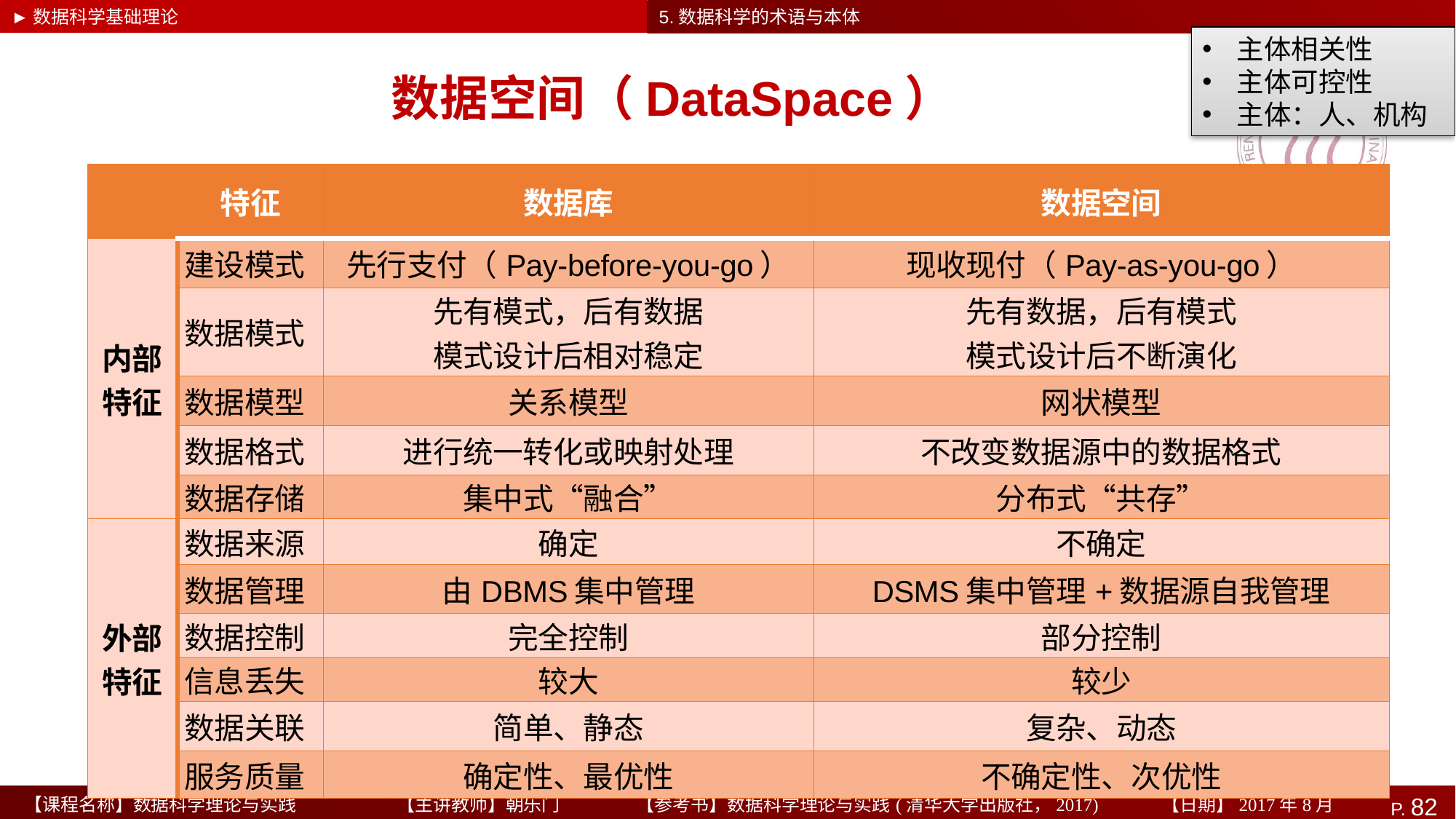

►数据科学基础理论
的重要术语

5.数据科学的术语与本体
主体相关性
主体可控性
主体：人、机构
# 数据空间（DataSpace）
|  | 特征 | 数据库 | 数据空间 |
| --- | --- | --- | --- |
| 内部 特征 | 建设模式 | 先行支付（Pay-before-you-go） | 现收现付（Pay-as-you-go） |
|  | 数据模式 | 先有模式，后有数据 模式设计后相对稳定 | 先有数据，后有模式 模式设计后不断演化 |
|  | 数据模型 | 关系模型 | 网状模型 |
|  | 数据格式 | 进行统一转化或映射处理 | 不改变数据源中的数据格式 |
|  | 数据存储 | 集中式“融合” | 分布式“共存” |
| 外部 特征 | 数据来源 | 确定 | 不确定 |
|  | 数据管理 | 由DBMS集中管理 | DSMS集中管理+数据源自我管理 |
|  | 数据控制 | 完全控制 | 部分控制 |
|  | 信息丢失 | 较大 | 较少 |
|  | 数据关联 | 简单、静态 | 复杂、动态 |
|  | 服务质量 | 确定性、最优性 | 不确定性、次优性 |